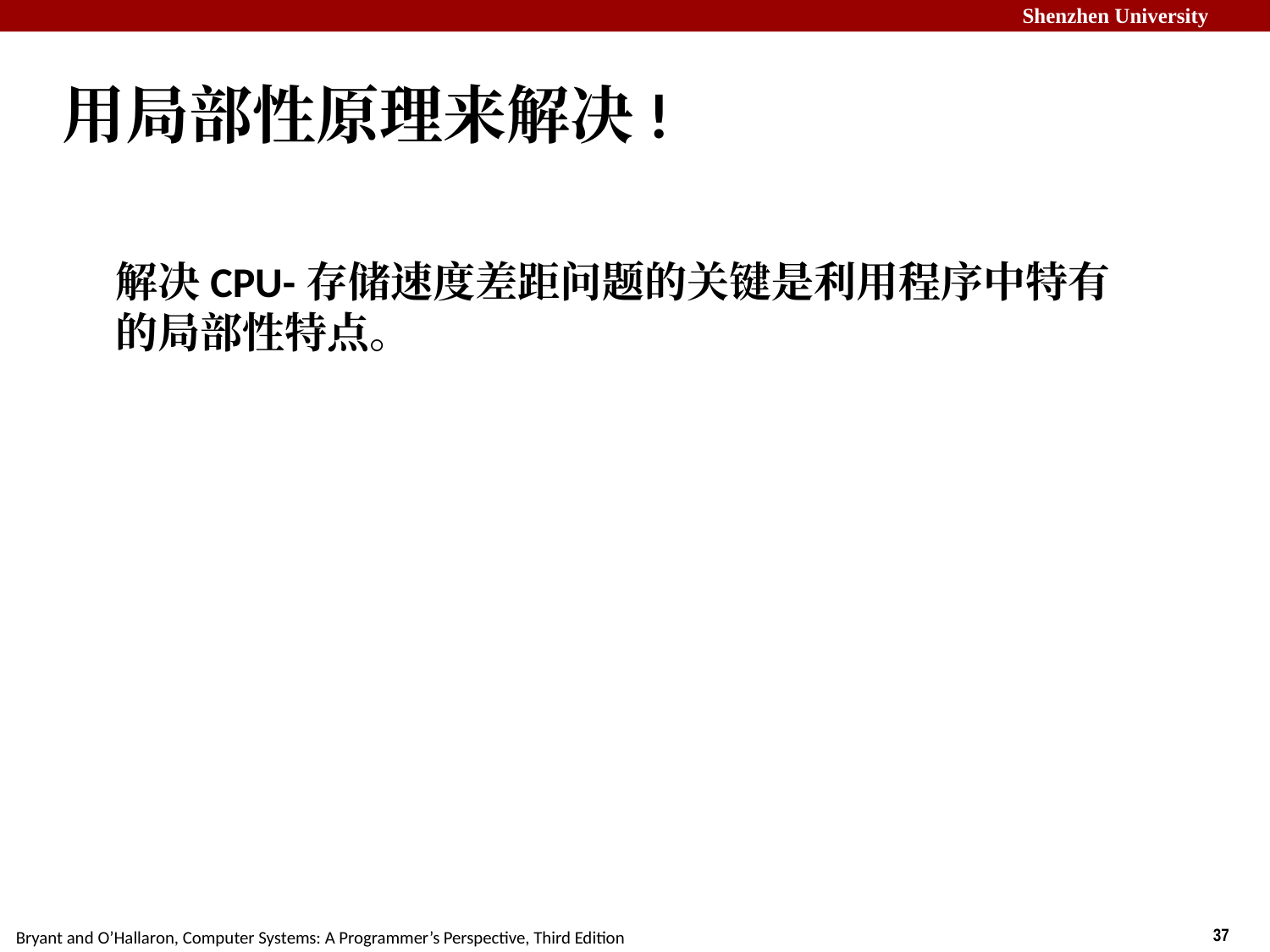

# 用局部性原理来解决!

	解决CPU-存储速度差距问题的关键是利用程序中特有的局部性特点。